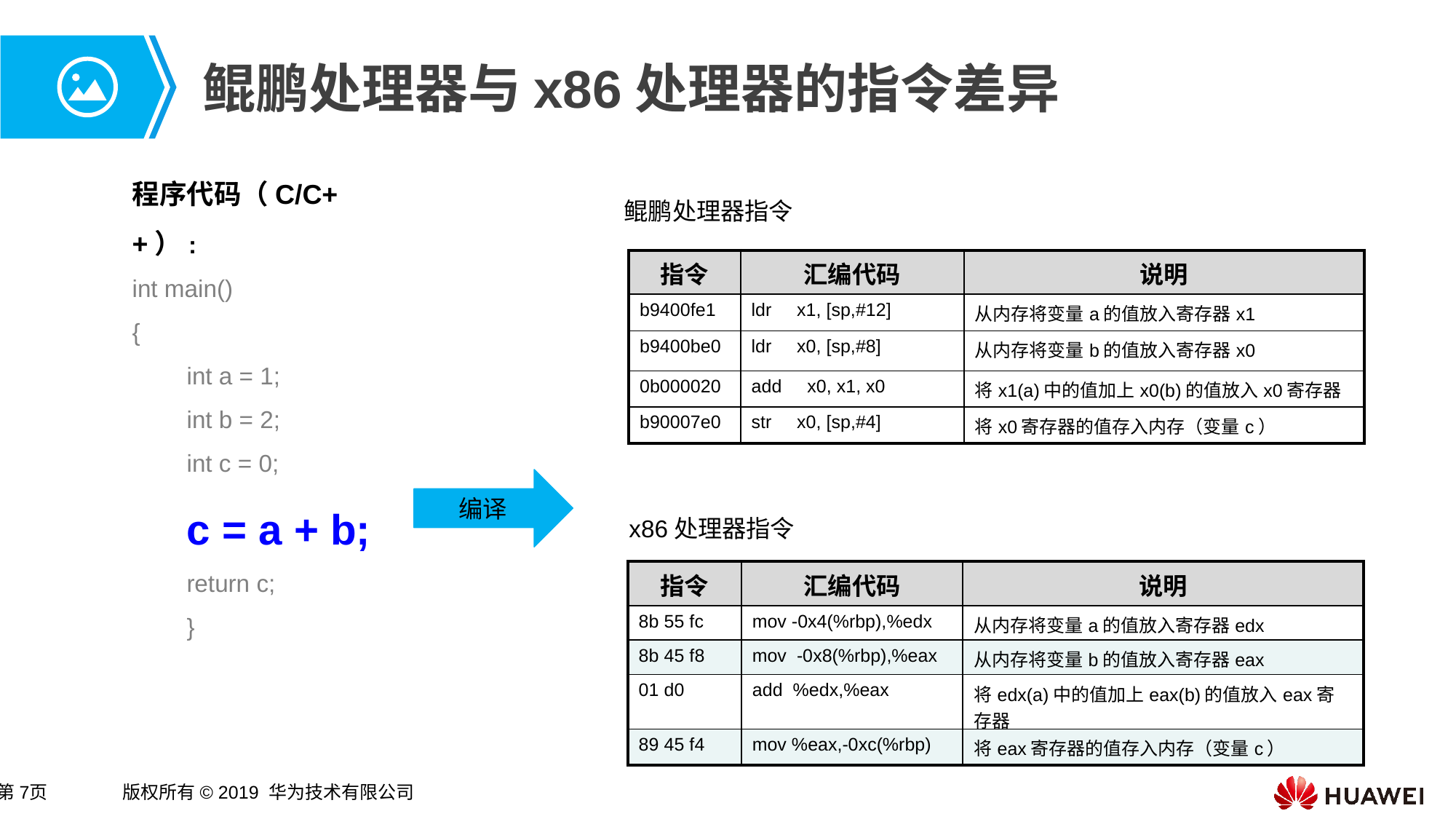

# 鲲鹏处理器与x86处理器的指令差异
程序代码（C/C++）:
int main()
{
int a = 1;
int b = 2;
int c = 0;
c = a + b;
return c;
}

鲲鹏处理器指令
| 指令 | 汇编代码 | 说明 |
| --- | --- | --- |
| b9400fe1 | ldr x1, [sp,#12] | 从内存将变量a的值放入寄存器x1 |
| b9400be0 | ldr x0, [sp,#8] | 从内存将变量b的值放入寄存器x0 |
| 0b000020 | add x0, x1, x0 | 将x1(a)中的值加上x0(b)的值放入x0寄存器 |
| b90007e0 | str x0, [sp,#4] | 将x0寄存器的值存入内存（变量c） |

编译
x86处理器指令
| 指令 | 汇编代码 | 说明 |
| --- | --- | --- |
| 8b 55 fc | mov -0x4(%rbp),%edx | 从内存将变量a的值放入寄存器edx |
| 8b 45 f8 | mov -0x8(%rbp),%eax | 从内存将变量b的值放入寄存器eax |
| 01 d0 | add %edx,%eax | 将edx(a)中的值加上eax(b)的值放入eax寄存器 |
| 89 45 f4 | mov %eax,-0xc(%rbp) | 将eax寄存器的值存入内存（变量c） |